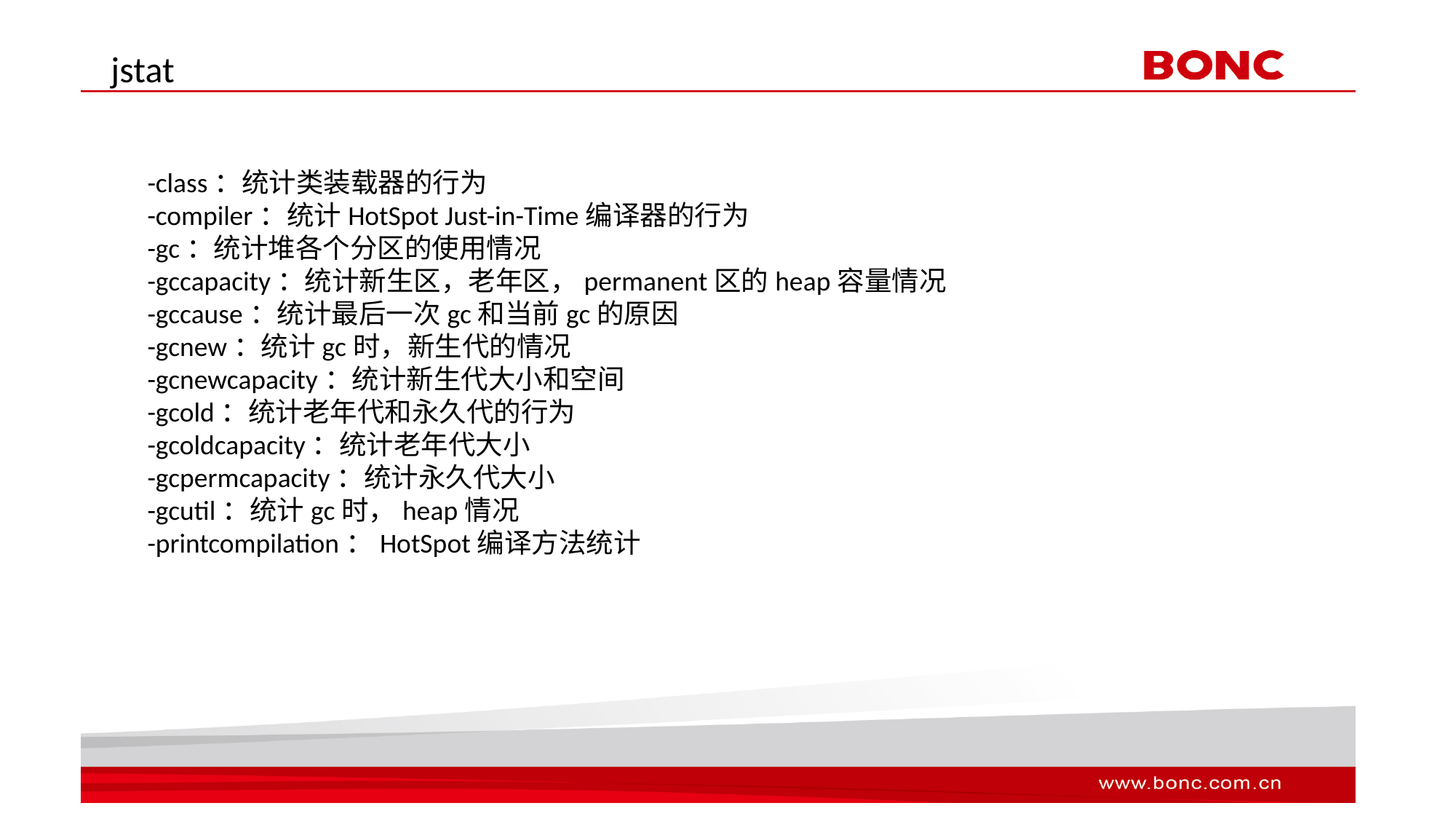

# jstat
-class：统计类装载器的行为
-compiler：统计HotSpot Just-in-Time编译器的行为
-gc：统计堆各个分区的使用情况
-gccapacity：统计新生区，老年区，permanent区的heap容量情况
-gccause：统计最后一次gc和当前gc的原因
-gcnew：统计gc时，新生代的情况
-gcnewcapacity：统计新生代大小和空间
-gcold：统计老年代和永久代的行为
-gcoldcapacity：统计老年代大小
-gcpermcapacity：统计永久代大小
-gcutil：统计gc时，heap情况
-printcompilation：HotSpot编译方法统计